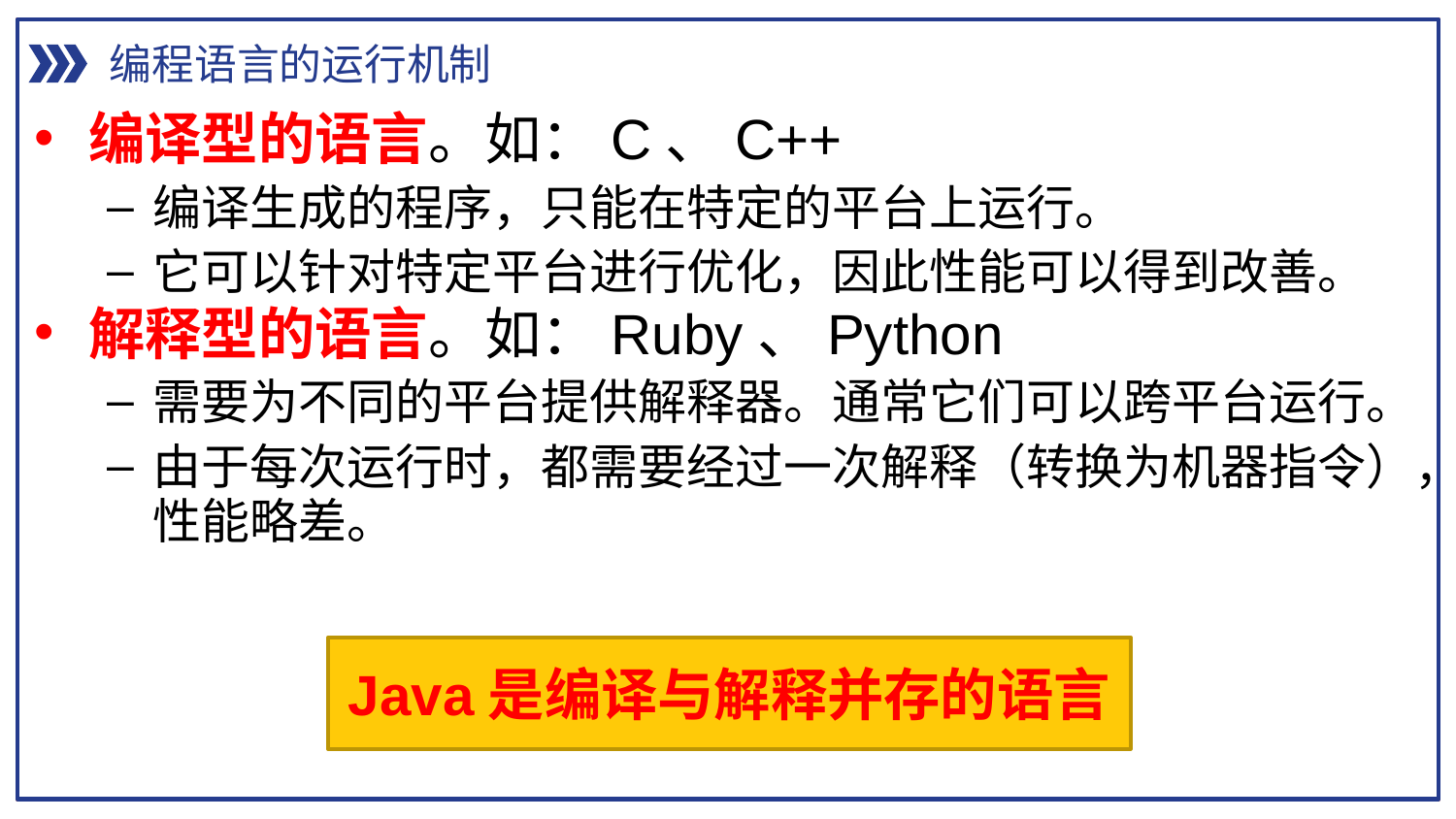

编程语言的运行机制

编译型的语言。如：C、C++
编译生成的程序，只能在特定的平台上运行。
它可以针对特定平台进行优化，因此性能可以得到改善。
解释型的语言。如：Ruby、Python
需要为不同的平台提供解释器。通常它们可以跨平台运行。
由于每次运行时，都需要经过一次解释（转换为机器指令），性能略差。
Java是编译与解释并存的语言